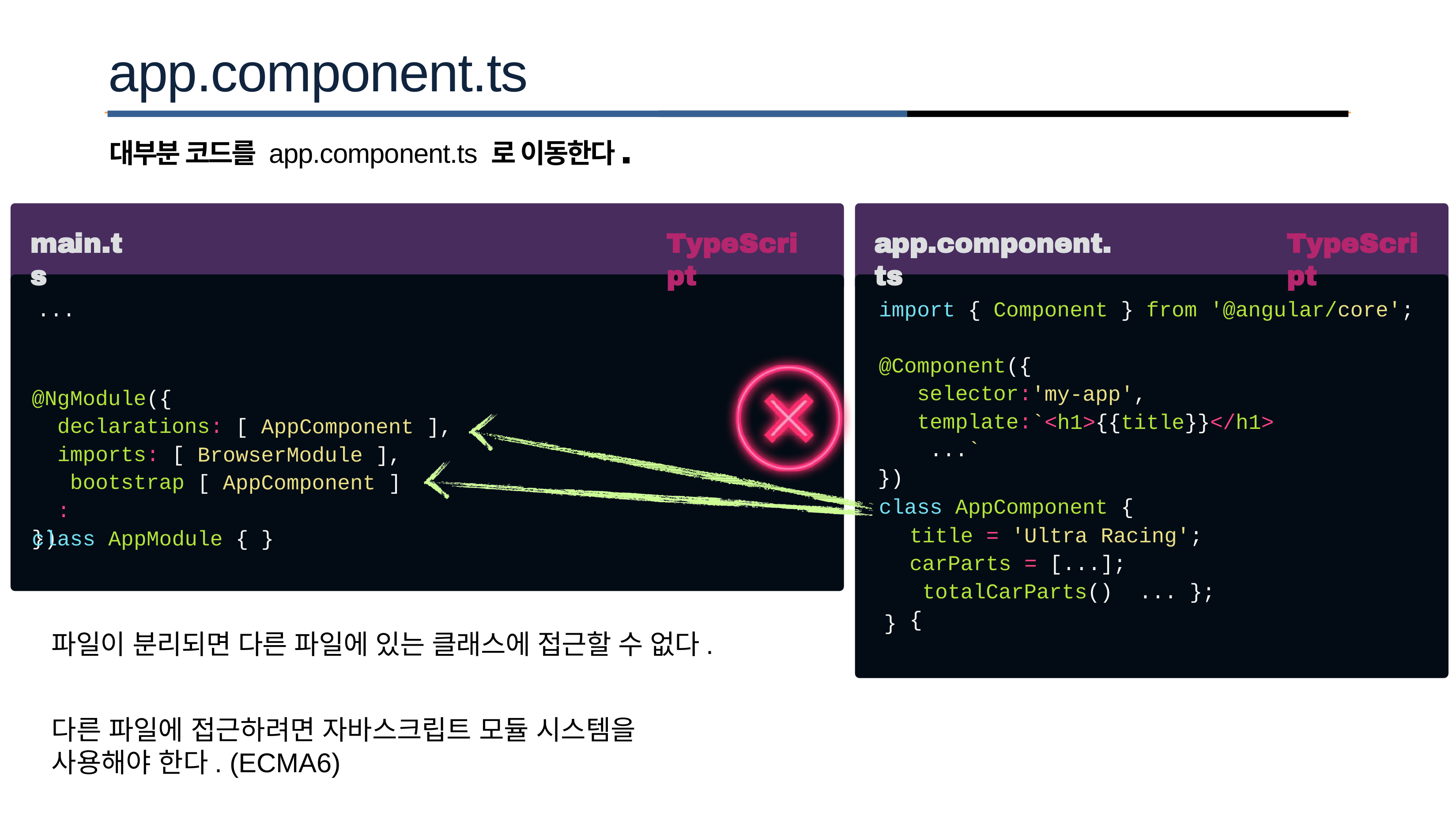

# app.component.ts
대부분 코드를 app.component.ts 로 이동한다.

main.ts
TypeScript
app.component.ts
TypeScript

...
import { Component
} from
'@angular/core';

@Component({  selector:  template:
...`
})
'my-app',
`<h1>{{title}}</h1>
@NgModule({
  declarations:
[ AppComponent ],

imports: [  bootstrap:
})
BrowserModule ],

[ AppComponent ]
class
AppComponent {
title = 'Ultra
Racing';
class AppModule { }
carParts = [...];  totalCarParts() {
... };
}
파일이 분리되면 다른 파일에 있는 클래스에 접근할 수 없다.
다른 파일에 접근하려면 자바스크립트 모듈 시스템을 사용해야 한다. (ECMA6)